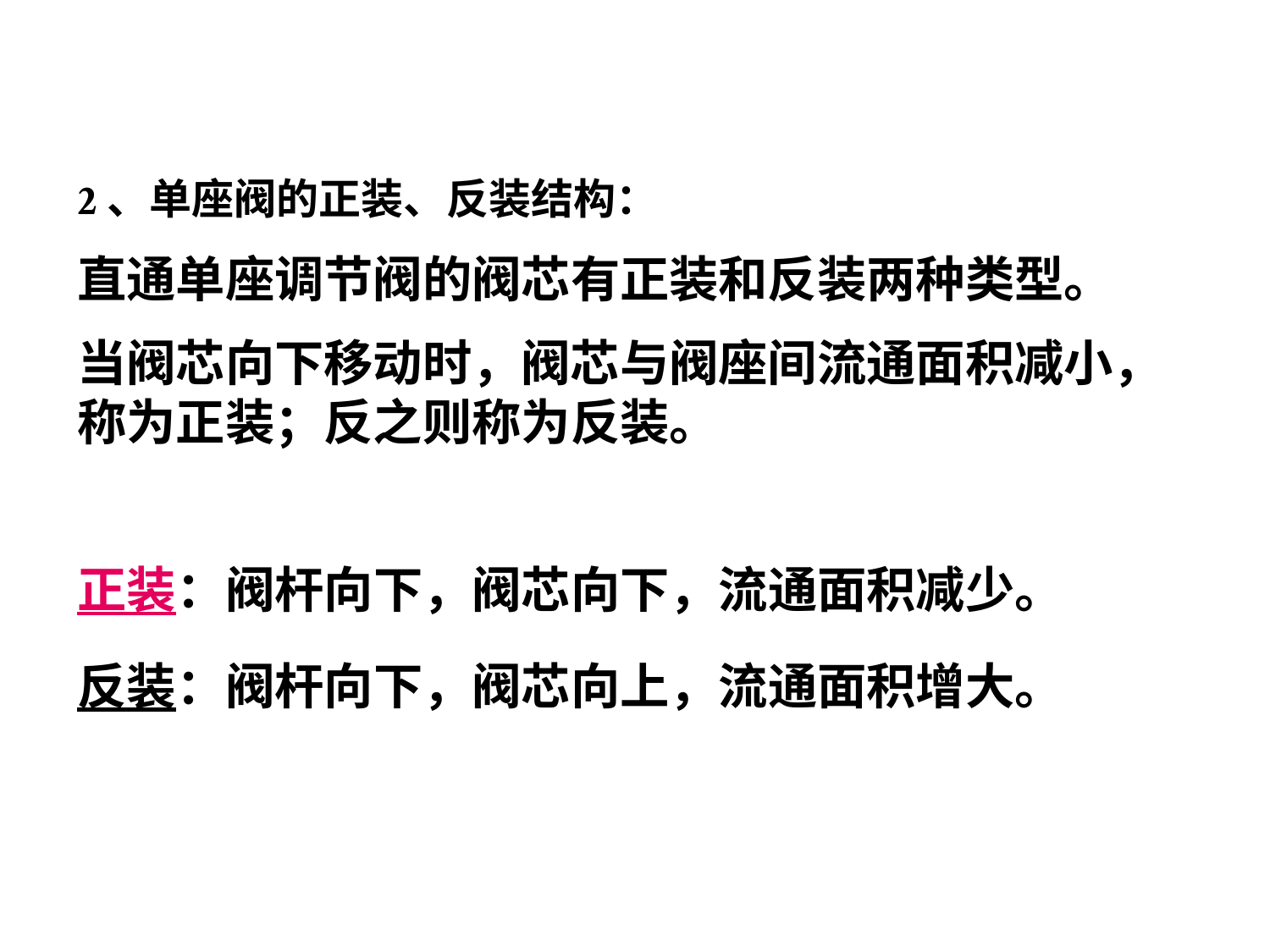

2、单座阀的正装、反装结构：
直通单座调节阀的阀芯有正装和反装两种类型。
当阀芯向下移动时，阀芯与阀座间流通面积减小，称为正装；反之则称为反装。

正装：阀杆向下，阀芯向下，流通面积减少。
反装：阀杆向下，阀芯向上，流通面积增大。